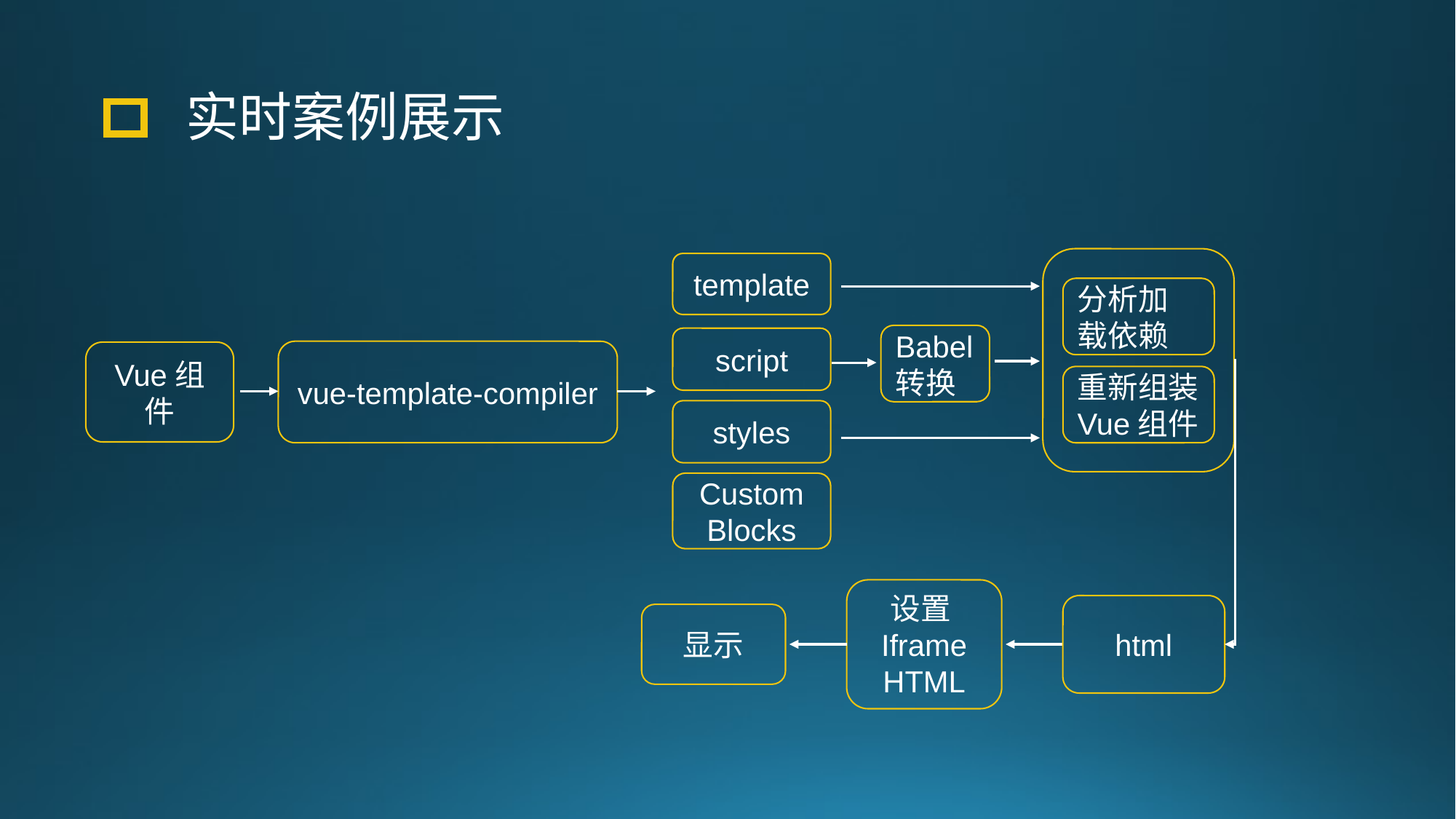

实时案例展示

template
分析加
载依赖
Babel
转换
script
vue-template-compiler
Vue组件
重新组装Vue组件
styles
Custom
Blocks
设置Iframe HTML
html
显示